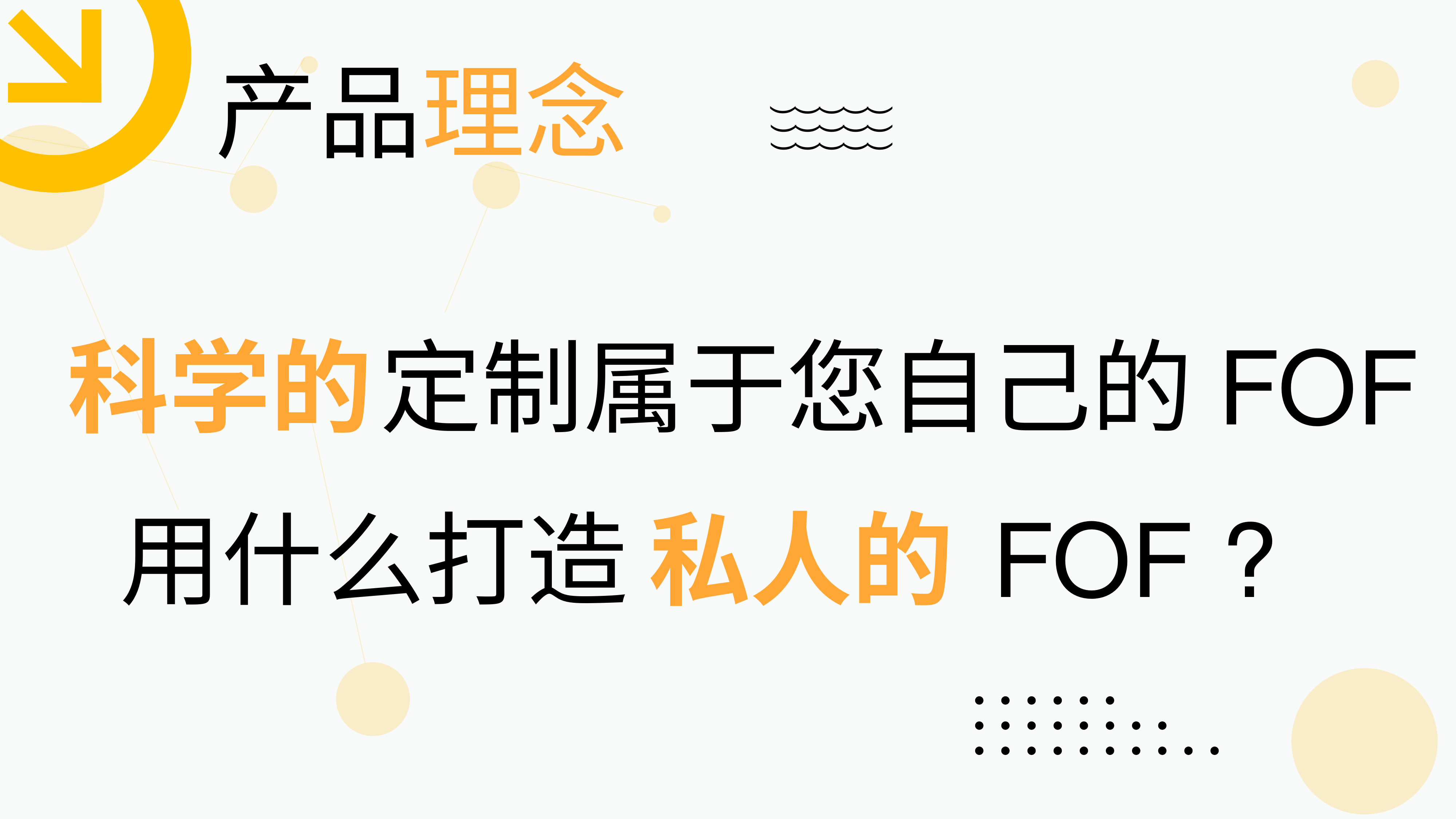

产品理念

(
(
(
(
(
(
(
(
(
(
(
(
(
(
(

科学的
定制属于您自己的FOF

用什么打造            FOF ?
私人的